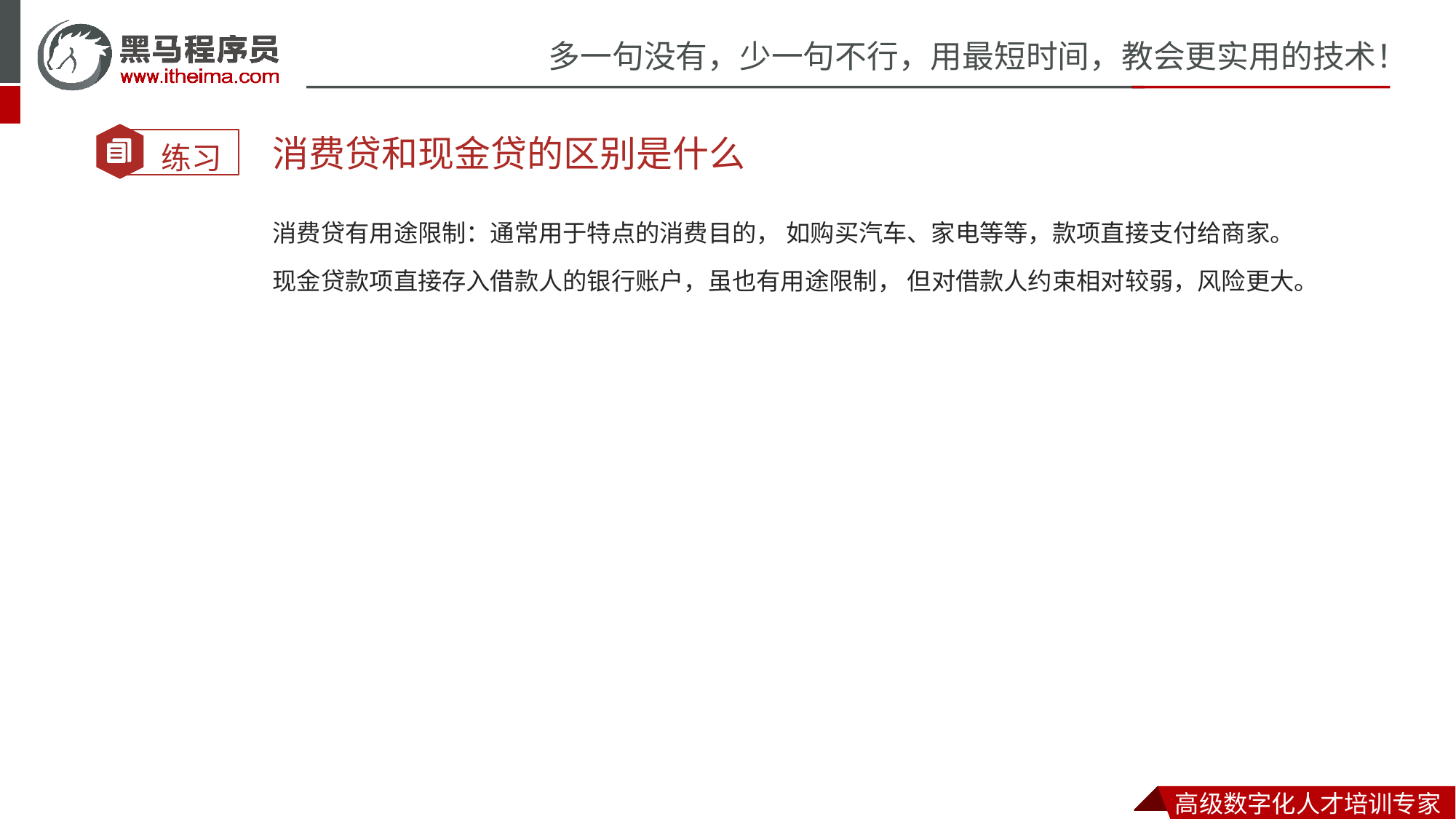

消费贷和现金贷的区别是什么
消费贷有用途限制：通常用于特点的消费目的， 如购买汽车、家电等等，款项直接支付给商家。
现金贷款项直接存入借款人的银行账户，虽也有用途限制， 但对借款人约束相对较弱，风险更大。